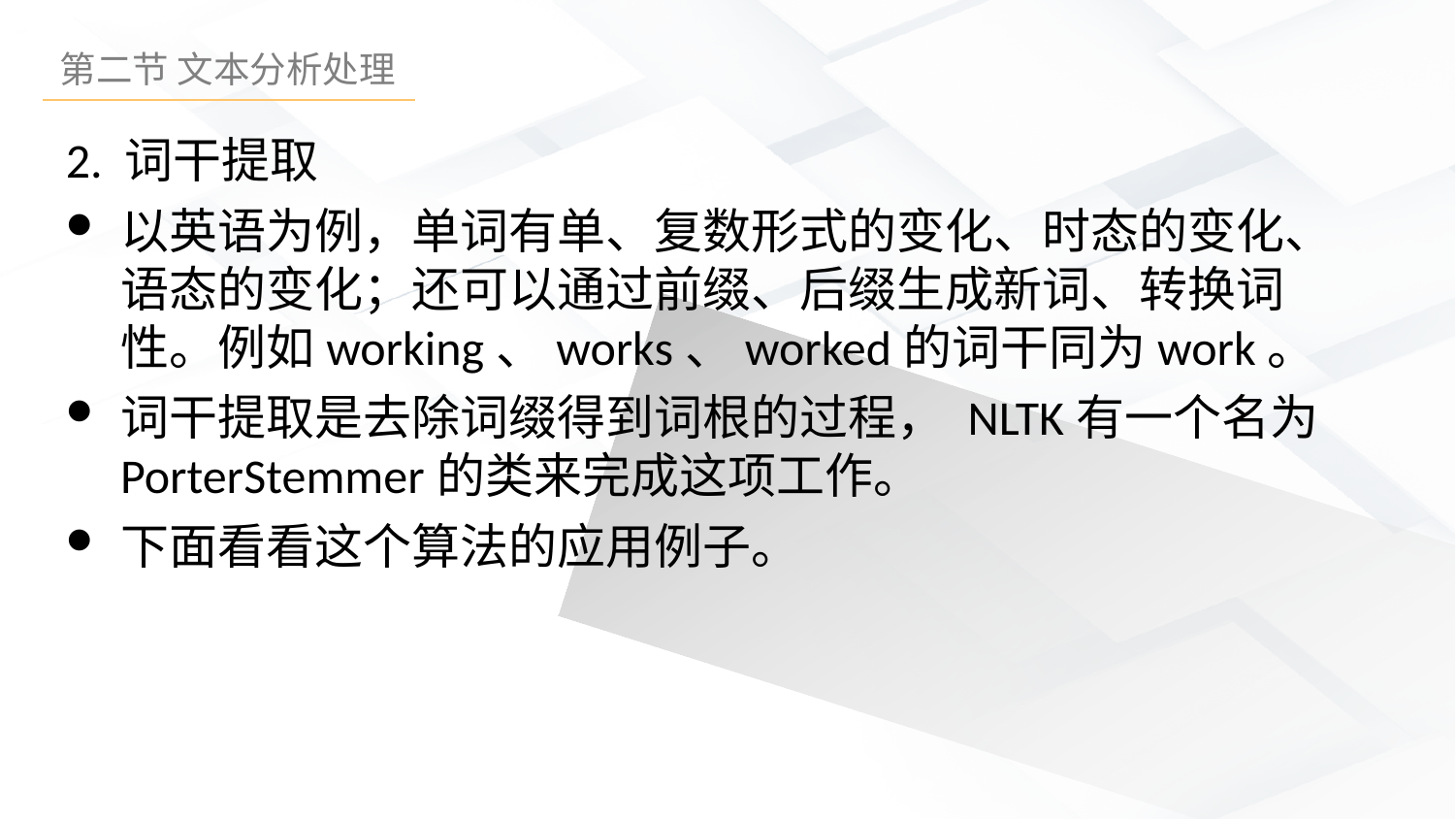

2. 词干提取
以英语为例，单词有单、复数形式的变化、时态的变化、语态的变化；还可以通过前缀、后缀生成新词、转换词性。例如working、works、worked的词干同为work。
词干提取是去除词缀得到词根的过程， NLTK有一个名为PorterStemmer的类来完成这项工作。
下面看看这个算法的应用例子。